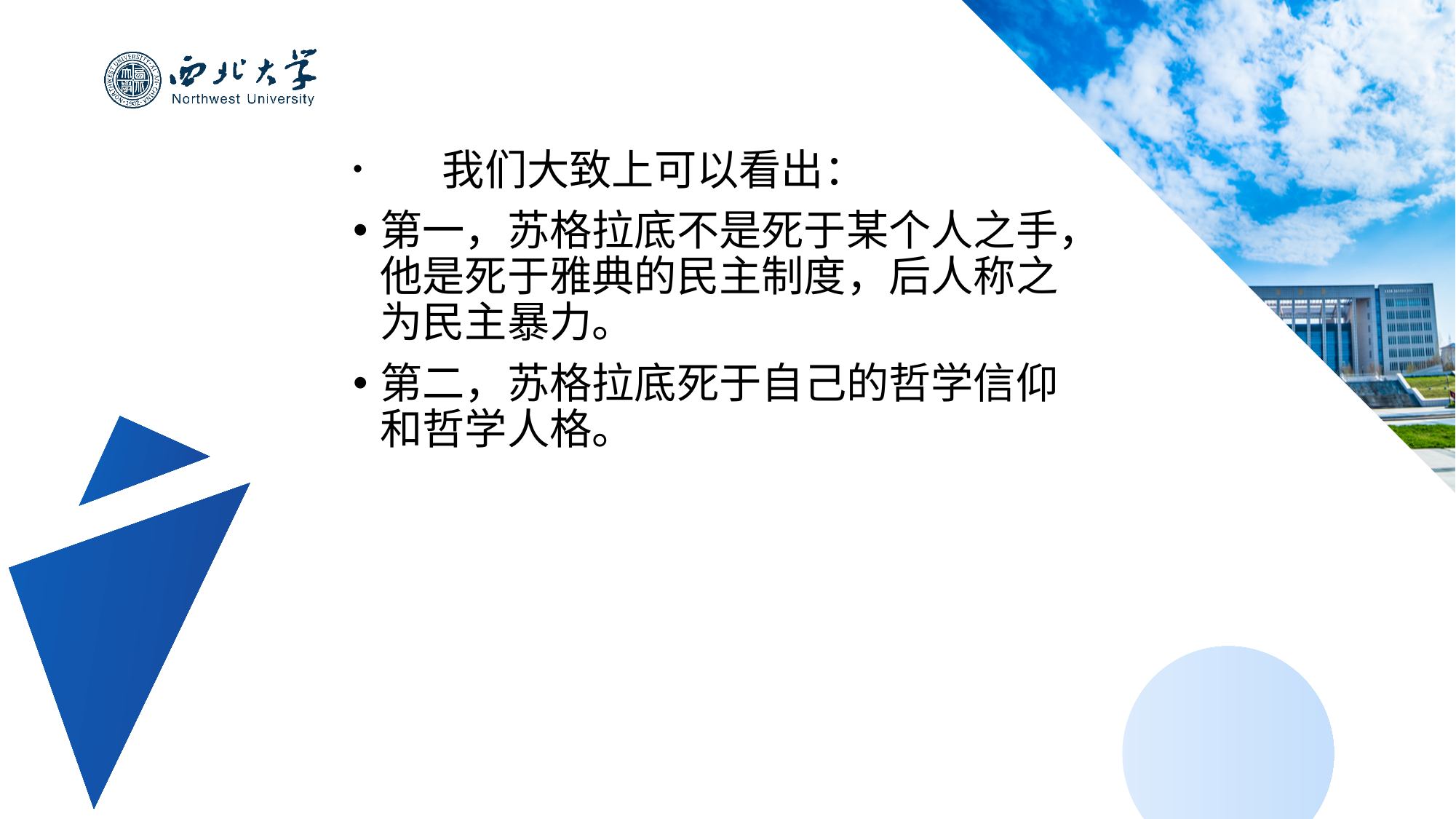

我们大致上可以看出：
第一，苏格拉底不是死于某个人之手，他是死于雅典的民主制度，后人称之为民主暴力。
第二，苏格拉底死于自己的哲学信仰和哲学人格。